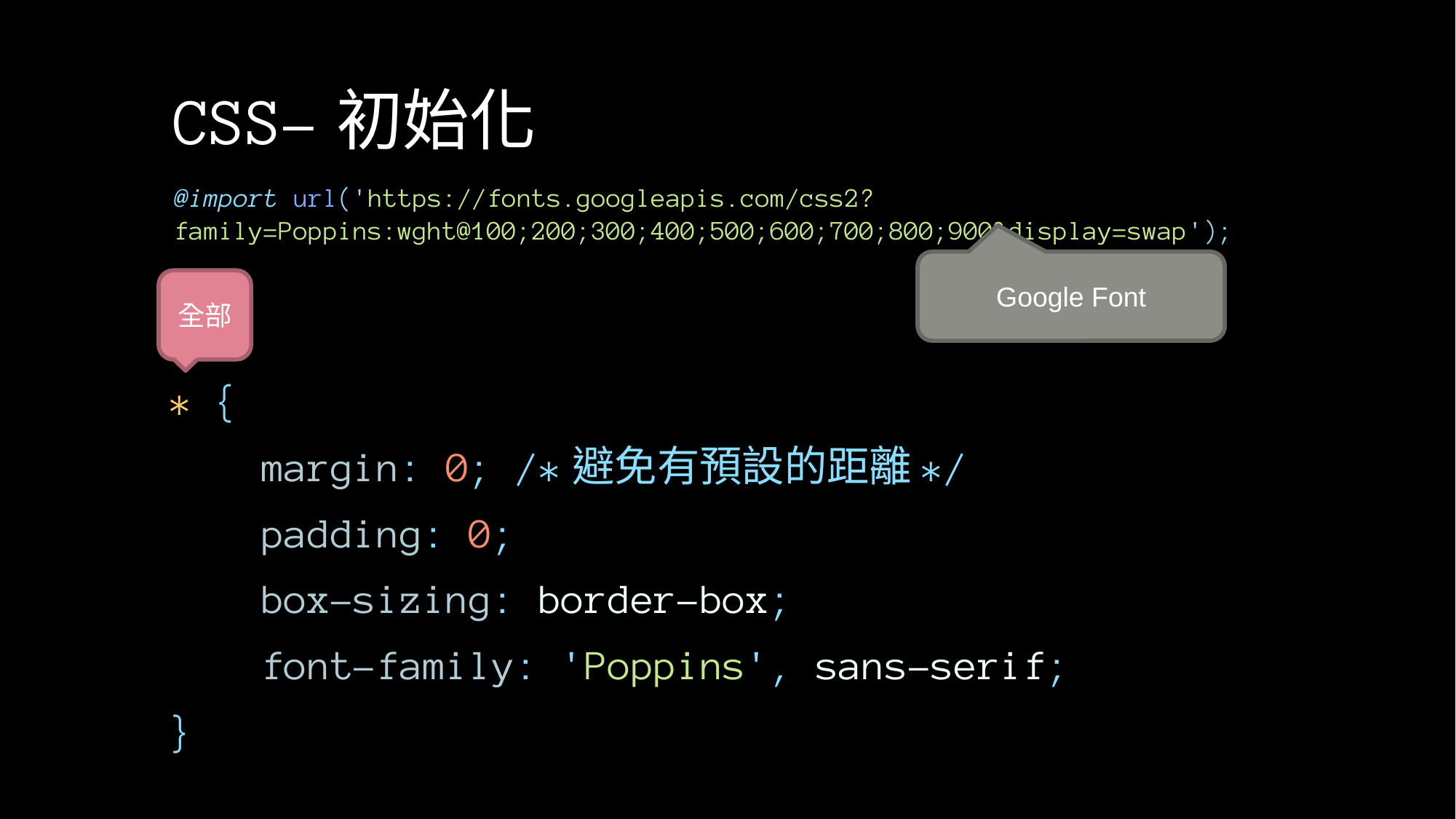

# CSS-初始化
@import url('https://fonts.googleapis.com/css2?family=Poppins:wght@100;200;300;400;500;600;700;800;900&display=swap');
Google Font
全部
* {
    margin: 0; /*避免有預設的距離*/
    padding: 0;
    box-sizing: border-box;
    font-family: 'Poppins', sans-serif;
}